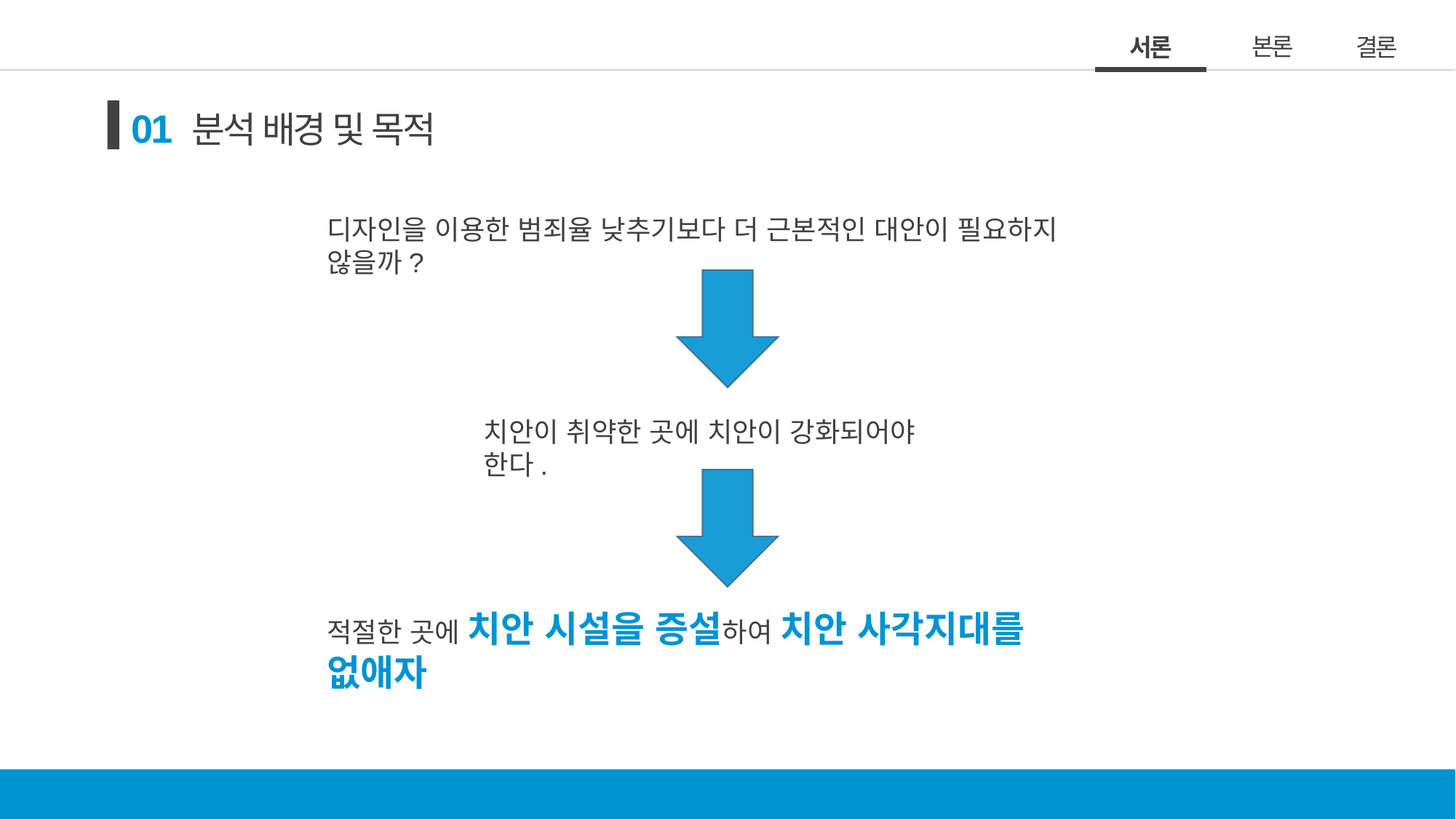

본론
서론
결론
01 분석 배경 및 목적

디자인을 이용한 범죄율 낮추기보다 더 근본적인 대안이 필요하지 않을까?

치안이 취약한 곳에 치안이 강화되어야 한다.

적절한 곳에 치안 시설을 증설하여 치안 사각지대를 없애자